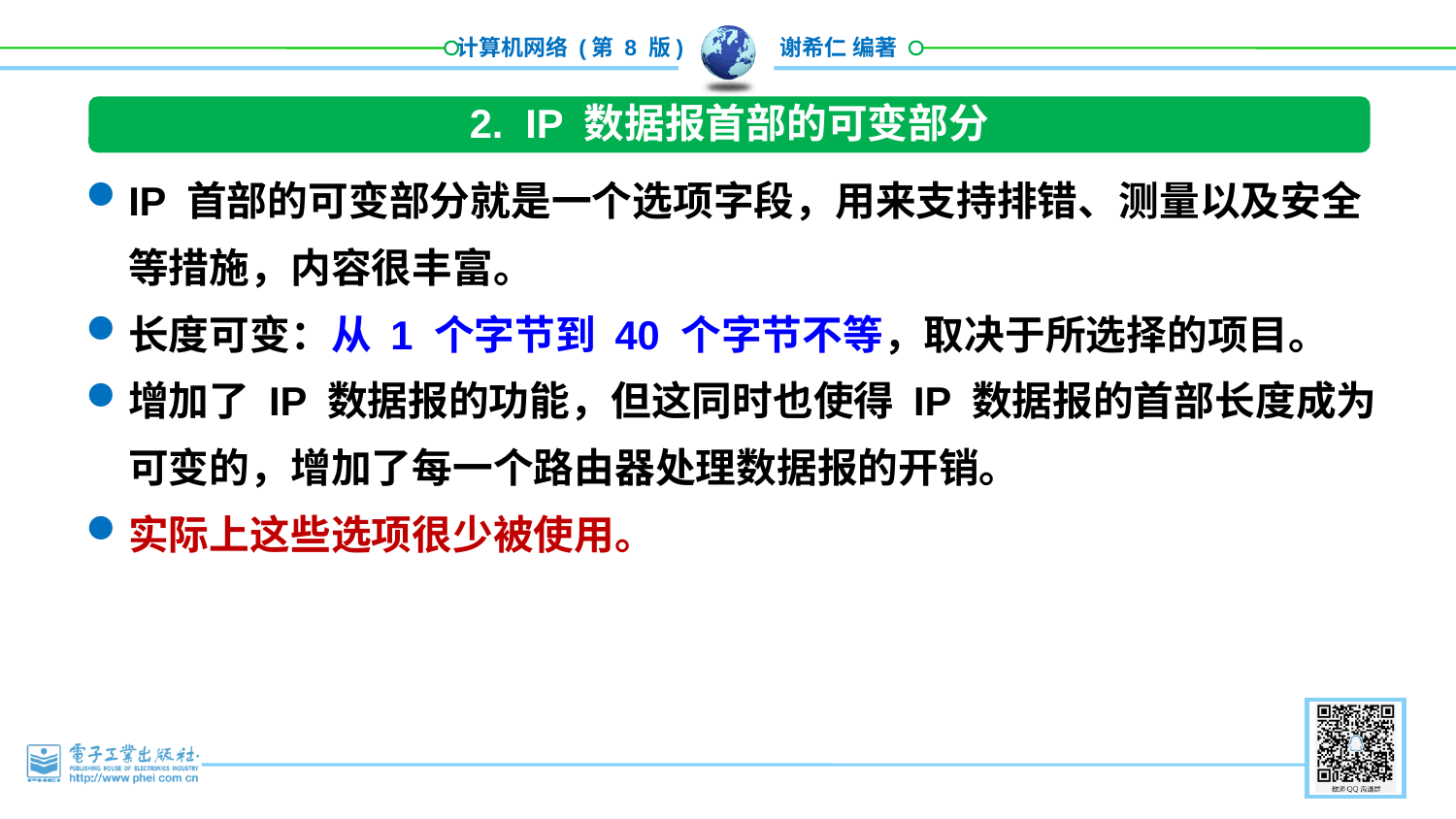

2.  IP 数据报首部的可变部分

IP 首部的可变部分就是一个选项字段，用来支持排错、测量以及安全等措施，内容很丰富。
长度可变：从 1 个字节到 40 个字节不等，取决于所选择的项目。
增加了 IP 数据报的功能，但这同时也使得 IP 数据报的首部长度成为可变的，增加了每一个路由器处理数据报的开销。
实际上这些选项很少被使用。